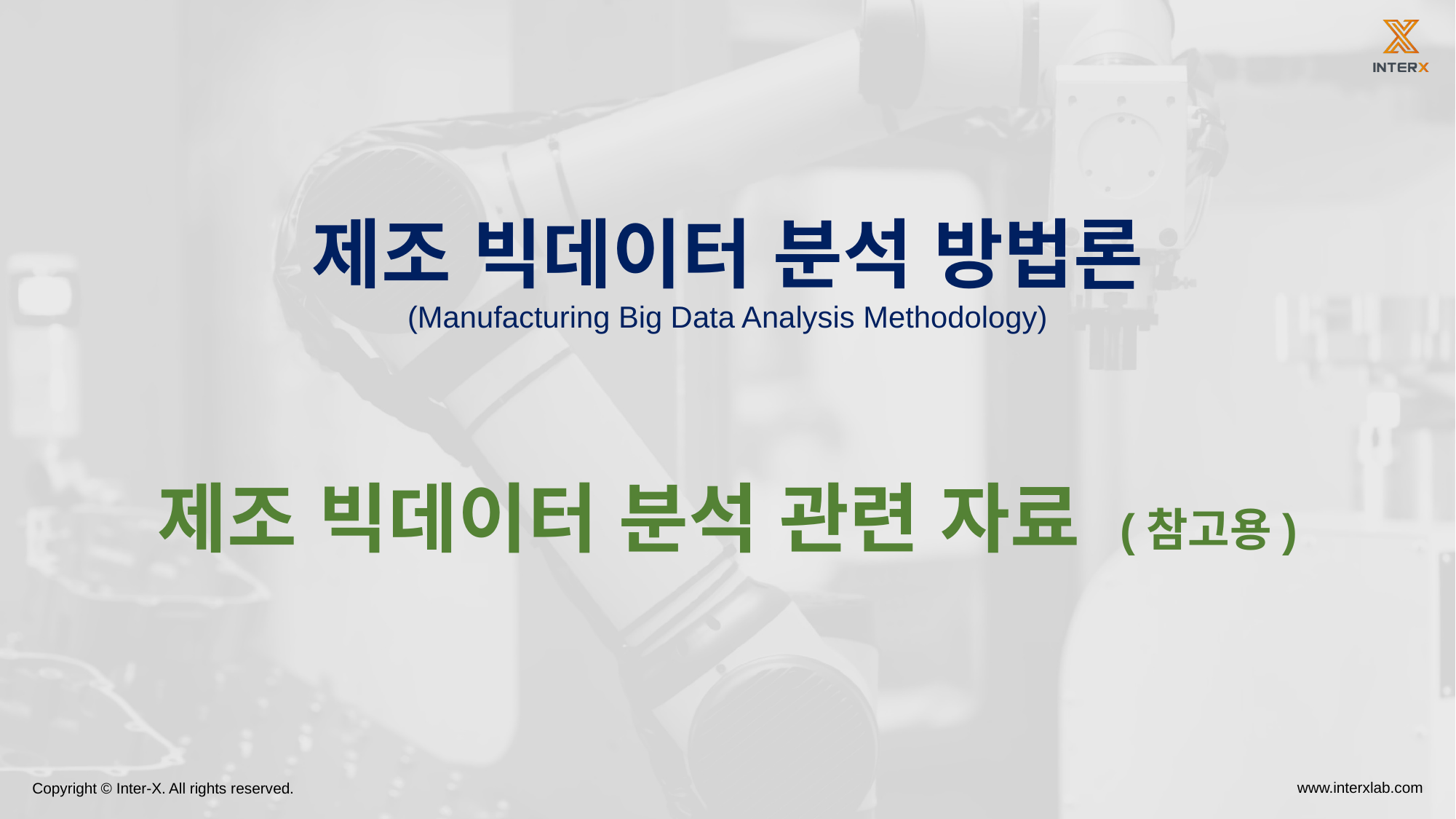

제조 빅데이터 분석 방법론
(Manufacturing Big Data Analysis Methodology)
제조 빅데이터 분석 관련 자료 (참고용)